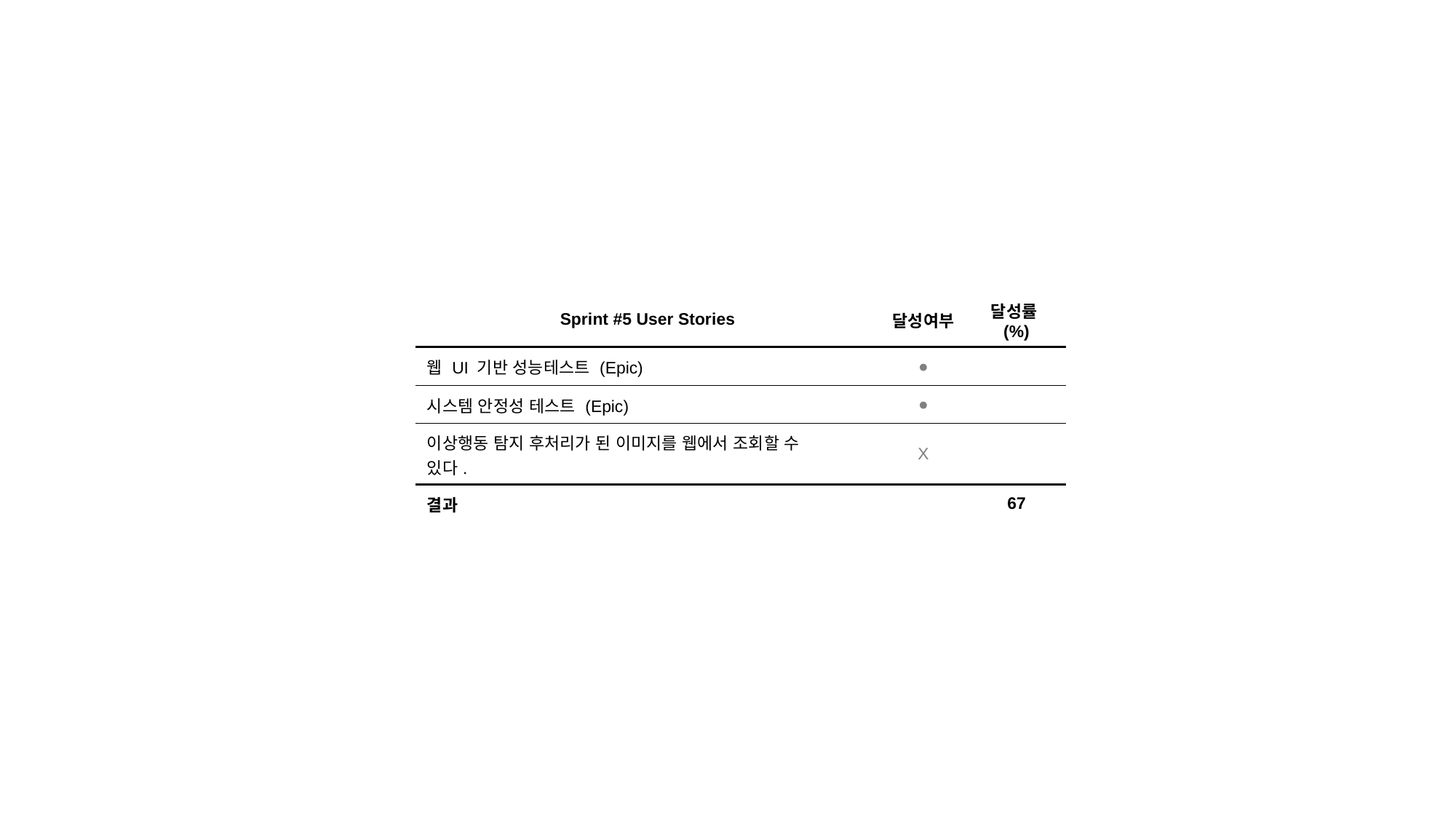

| Sprint #5 User Stories | 달성여부 | 달성률(%) |
| --- | --- | --- |
| 웹 UI 기반 성능테스트 (Epic) | ● |  |
| 시스템 안정성 테스트 (Epic) | ● |  |
| 이상행동 탐지 후처리가 된 이미지를 웹에서 조회할 수 있다. | X |  |
| 결과 |  | 67 |